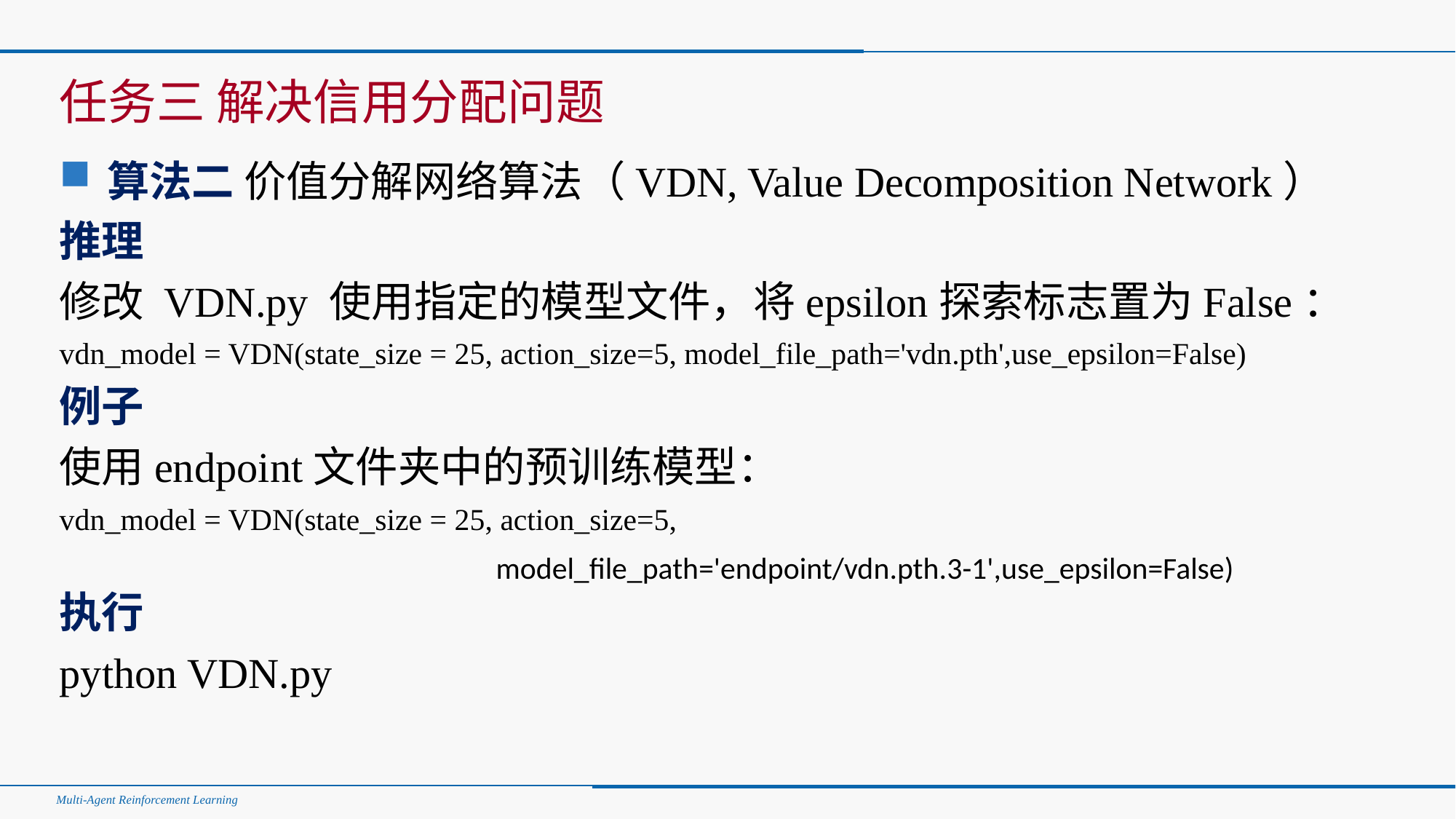

#
任务三 解决信用分配问题
算法二 价值分解网络算法（VDN, Value Decomposition Network）
推理
修改 VDN.py 使用指定的模型文件，将epsilon探索标志置为False：
vdn_model = VDN(state_size = 25, action_size=5, model_file_path='vdn.pth',use_epsilon=False)
例子
使用endpoint文件夹中的预训练模型：
vdn_model = VDN(state_size = 25, action_size=5,
model_file_path='endpoint/vdn.pth.3-1',use_epsilon=False)
执行
python VDN.py
53